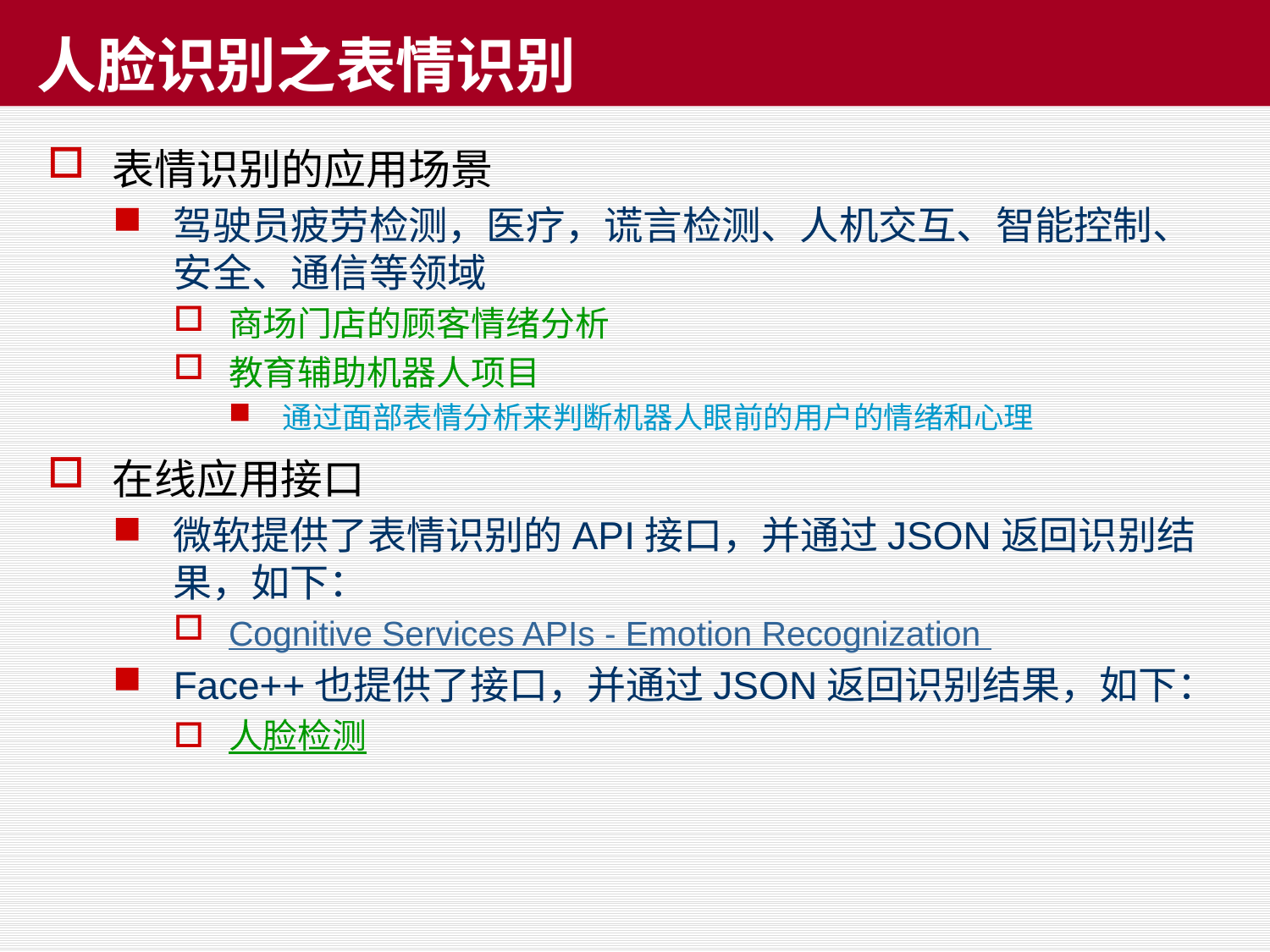

# 人脸识别之表情识别
表情识别的应用场景
驾驶员疲劳检测，医疗，谎言检测、人机交互、智能控制、安全、通信等领域
商场门店的顾客情绪分析
教育辅助机器人项目
通过面部表情分析来判断机器人眼前的用户的情绪和心理
在线应用接口
微软提供了表情识别的API接口，并通过JSON返回识别结果，如下：
Cognitive Services APIs - Emotion Recognization
Face++也提供了接口，并通过JSON返回识别结果，如下：
人脸检测